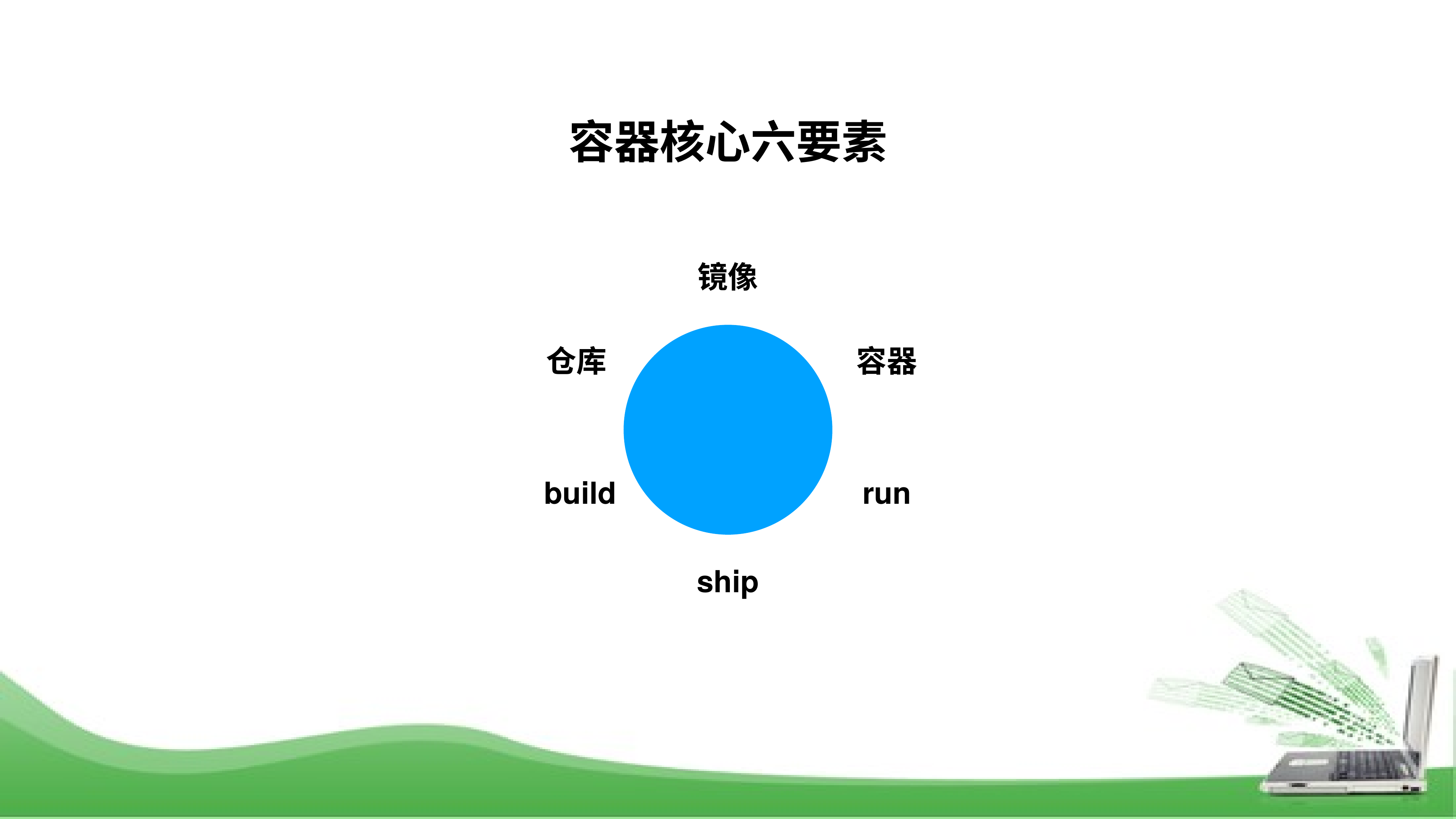

容器核心六要素
镜像

仓库
容器
build
run
ship